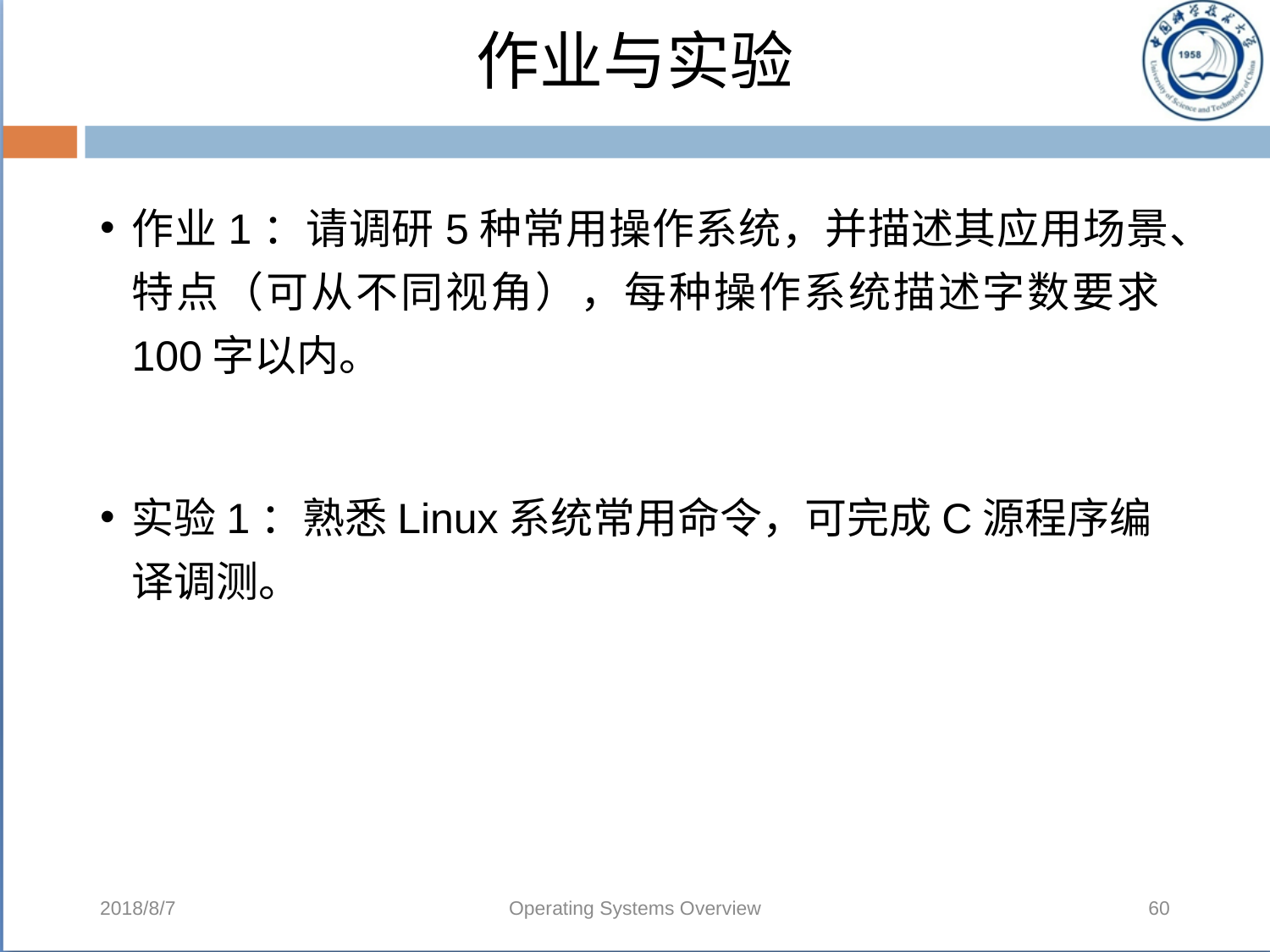

# 作业与实验
作业1：请调研5种常用操作系统，并描述其应用场景、特点（可从不同视角），每种操作系统描述字数要求100字以内。

实验1：熟悉Linux系统常用命令，可完成C源程序编译调测。
2018/8/7
Operating Systems Overview
60